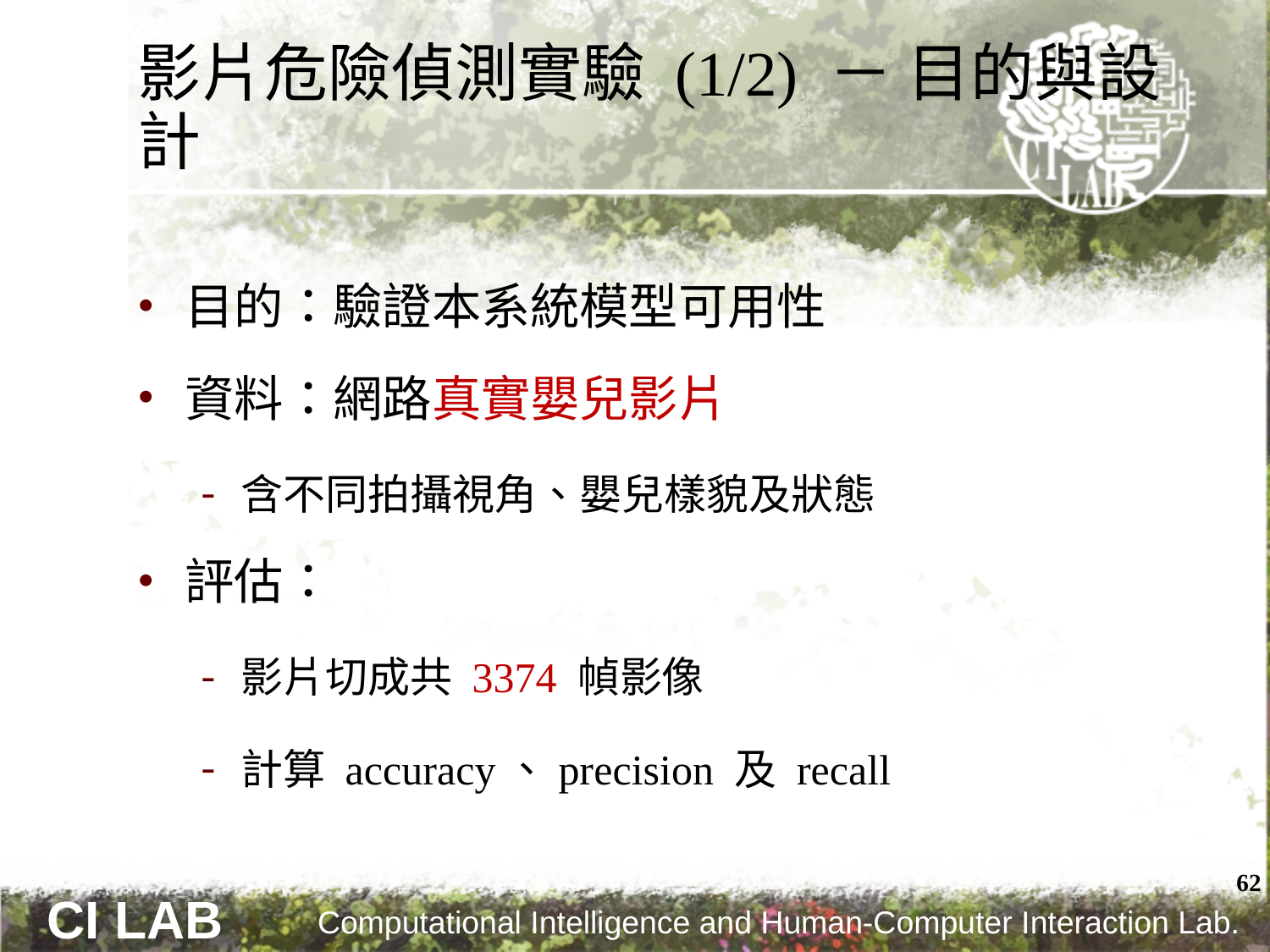

# 影片危險偵測實驗 (1/2) － 目的與設計
目的：驗證本系統模型可用性
資料：網路真實嬰兒影片
含不同拍攝視角、嬰兒樣貌及狀態
評估：
影片切成共 3374 幀影像
計算 accuracy、precision 及 recall
62